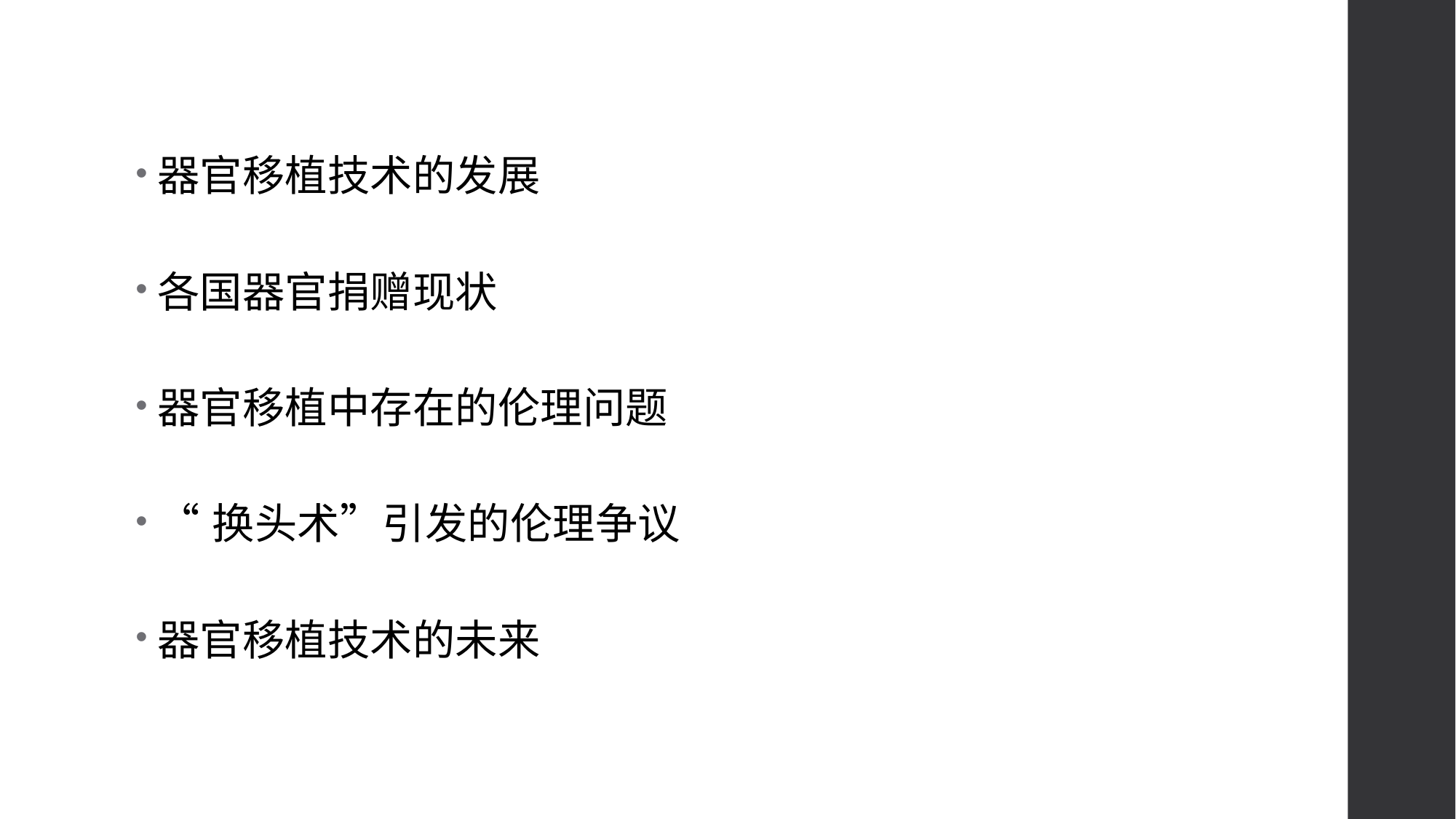

器官移植技术的发展
各国器官捐赠现状
器官移植中存在的伦理问题
“换头术”引发的伦理争议
器官移植技术的未来